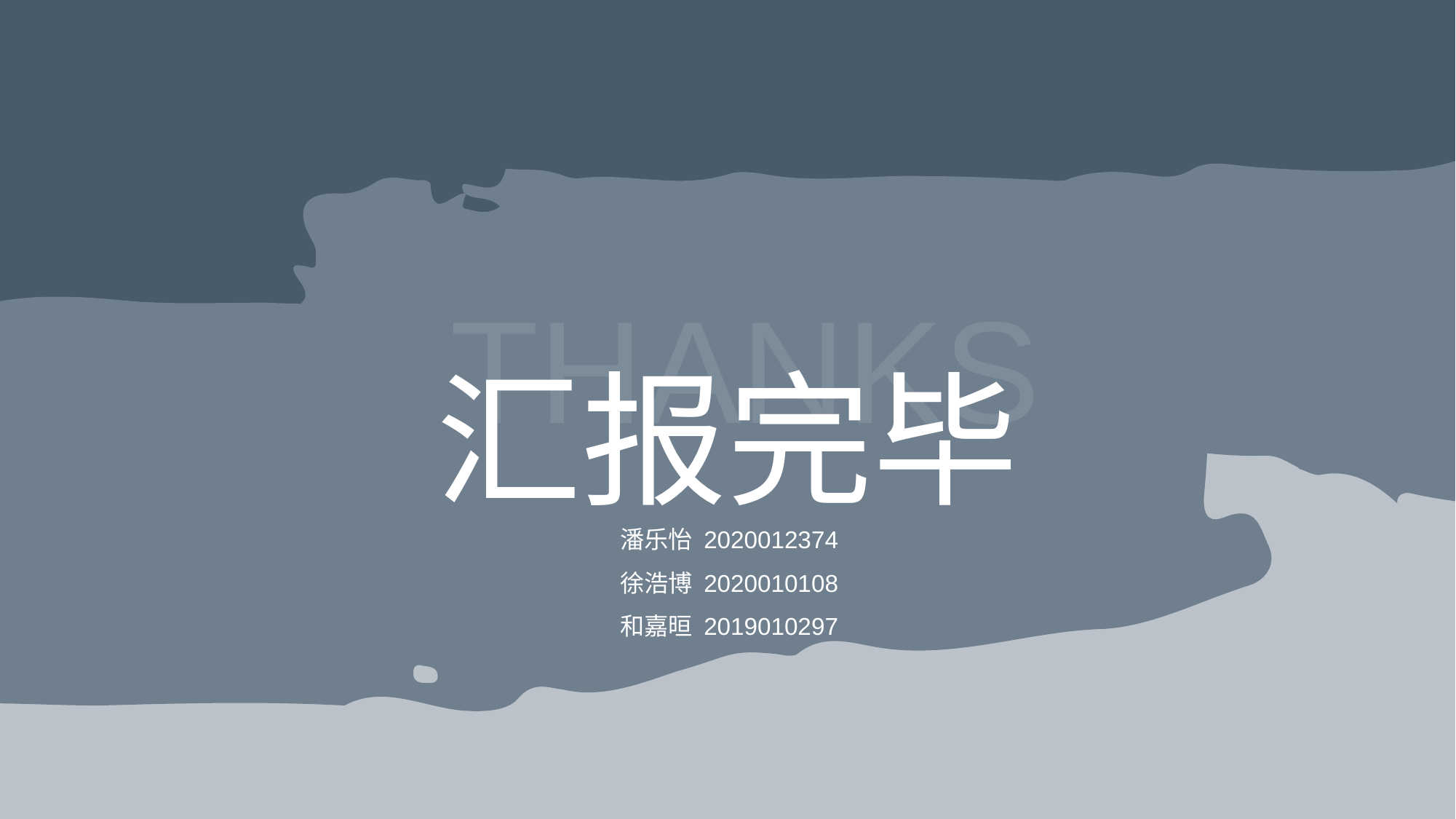

THANKS

汇报完毕

潘乐怡 2020012374
徐浩博 2020010108
和嘉晅 2019010297